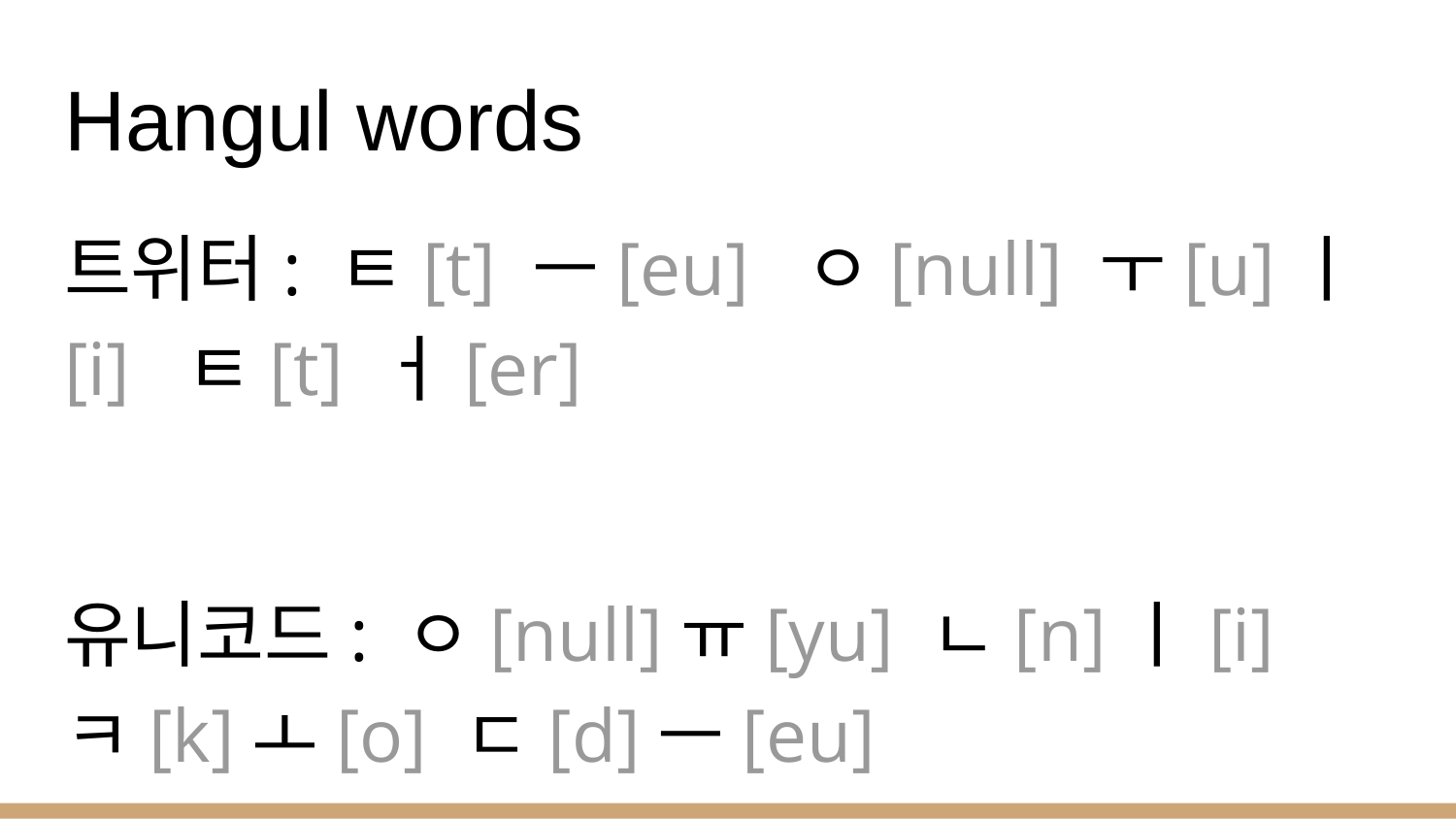

# Hangul words
트위터: ㅌ[t] ㅡ[eu]  ㅇ[null] ㅜ[u]ㅣ[i]  ㅌ[t] ㅓ[er]

유니코드: ㅇ[null]ㅠ[yu] ㄴ[n]ㅣ[i]  ㅋ[k]ㅗ[o] ㄷ[d]ㅡ[eu]